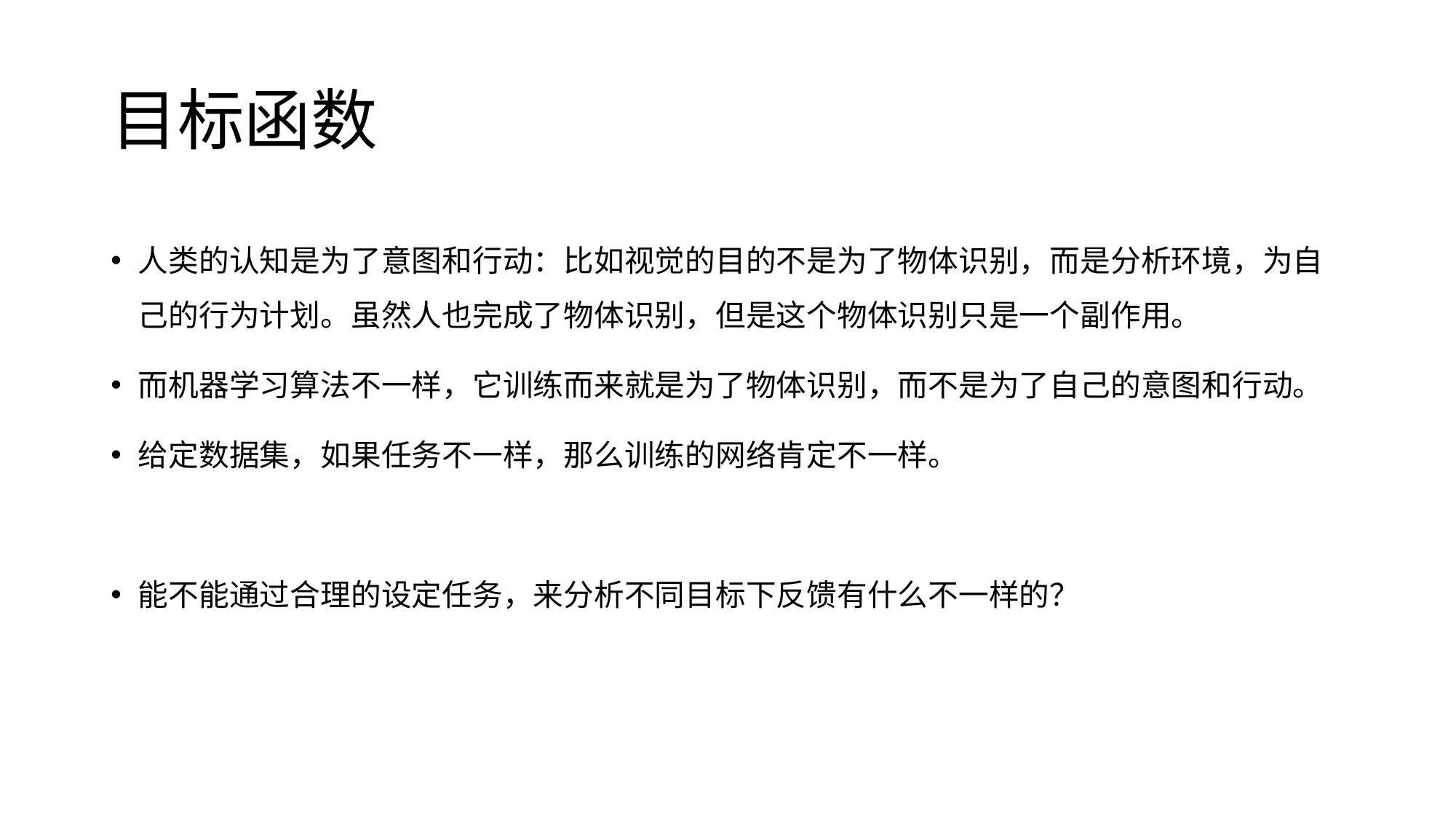

# 目标函数
人类的认知是为了意图和行动：比如视觉的目的不是为了物体识别，而是分析环境，为自己的行为计划。虽然人也完成了物体识别，但是这个物体识别只是一个副作用。
而机器学习算法不一样，它训练而来就是为了物体识别，而不是为了自己的意图和行动。
给定数据集，如果任务不一样，那么训练的网络肯定不一样。

能不能通过合理的设定任务，来分析不同目标下反馈有什么不一样的？